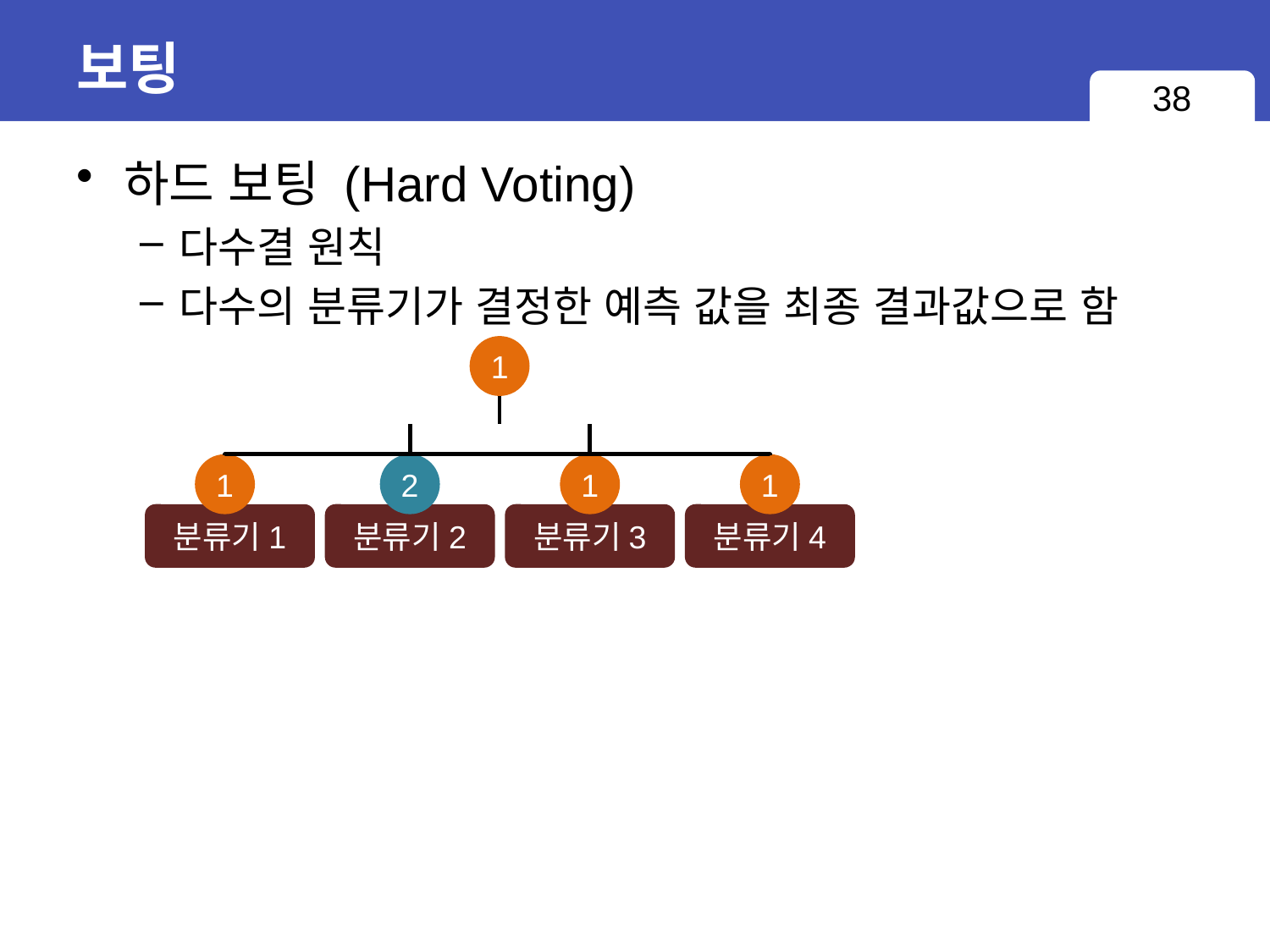

# 보팅
38
하드 보팅 (Hard Voting)
다수결 원칙
다수의 분류기가 결정한 예측 값을 최종 결과값으로 함
1
1
2
1
1
분류기1
분류기2
분류기3
분류기4